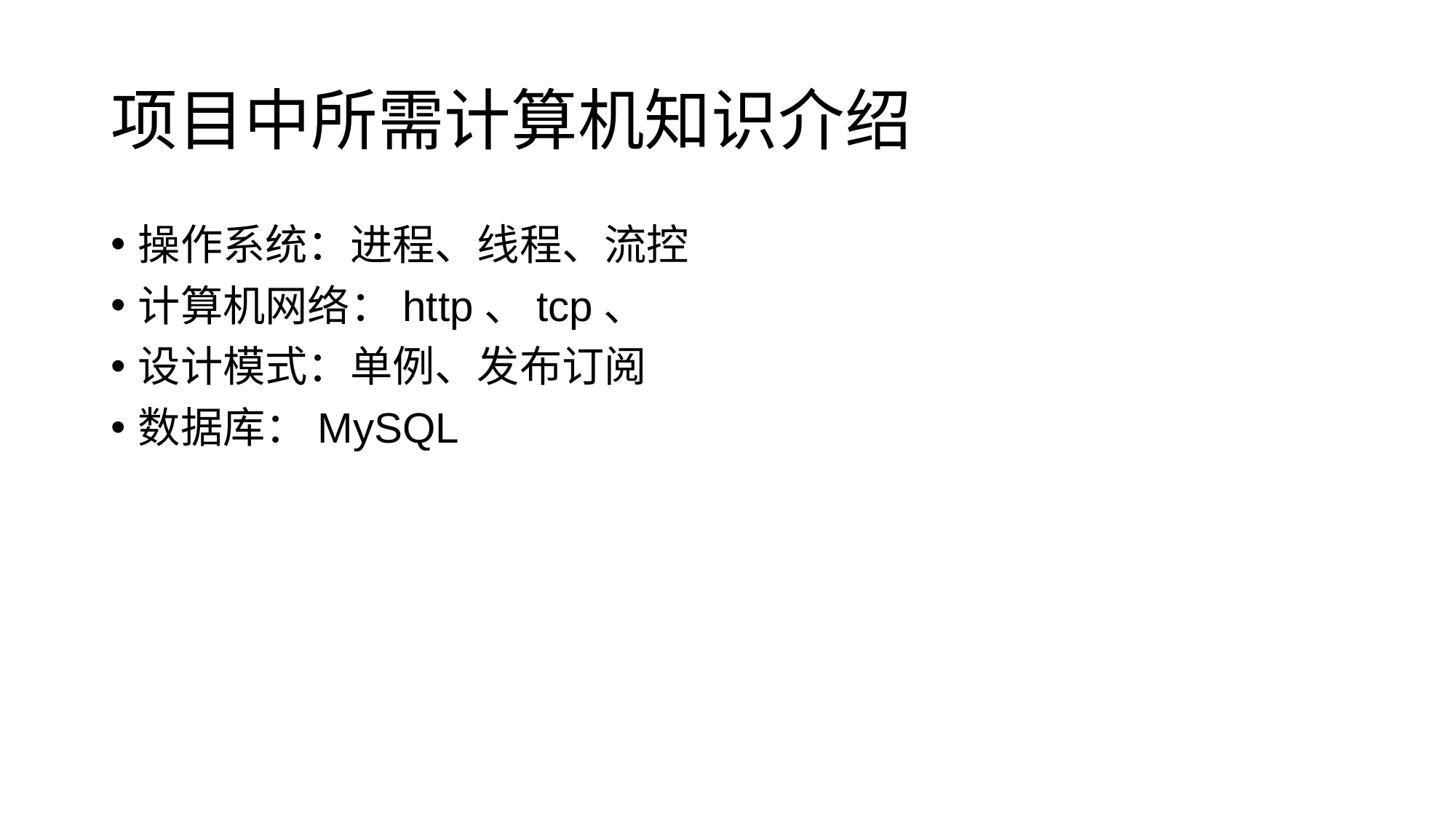

# 项目中所需计算机知识介绍
操作系统：进程、线程、流控
计算机网络：http、tcp、
设计模式：单例、发布订阅
数据库：MySQL